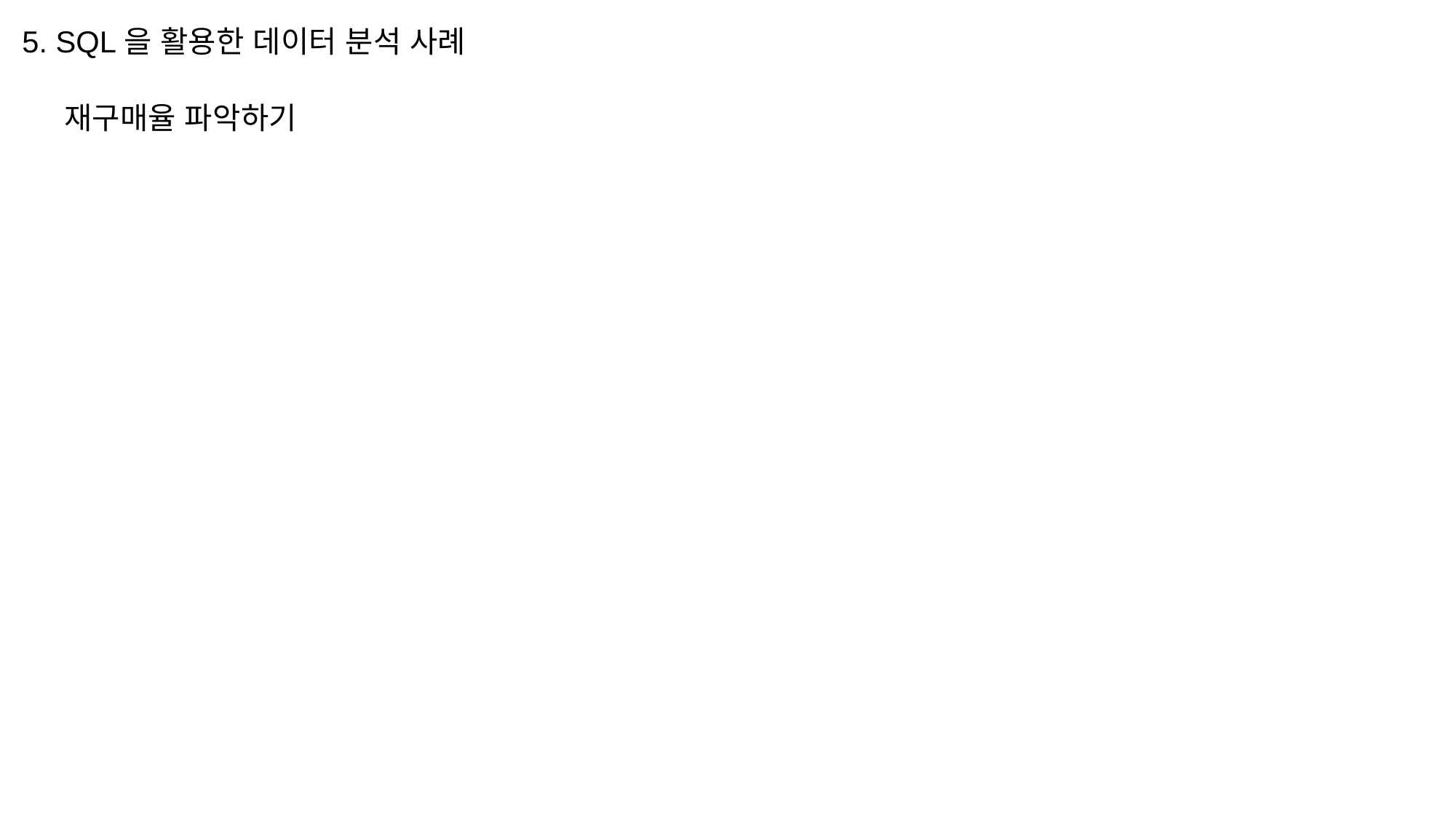

5. SQL을 활용한 데이터 분석 사례
재구매율 파악하기